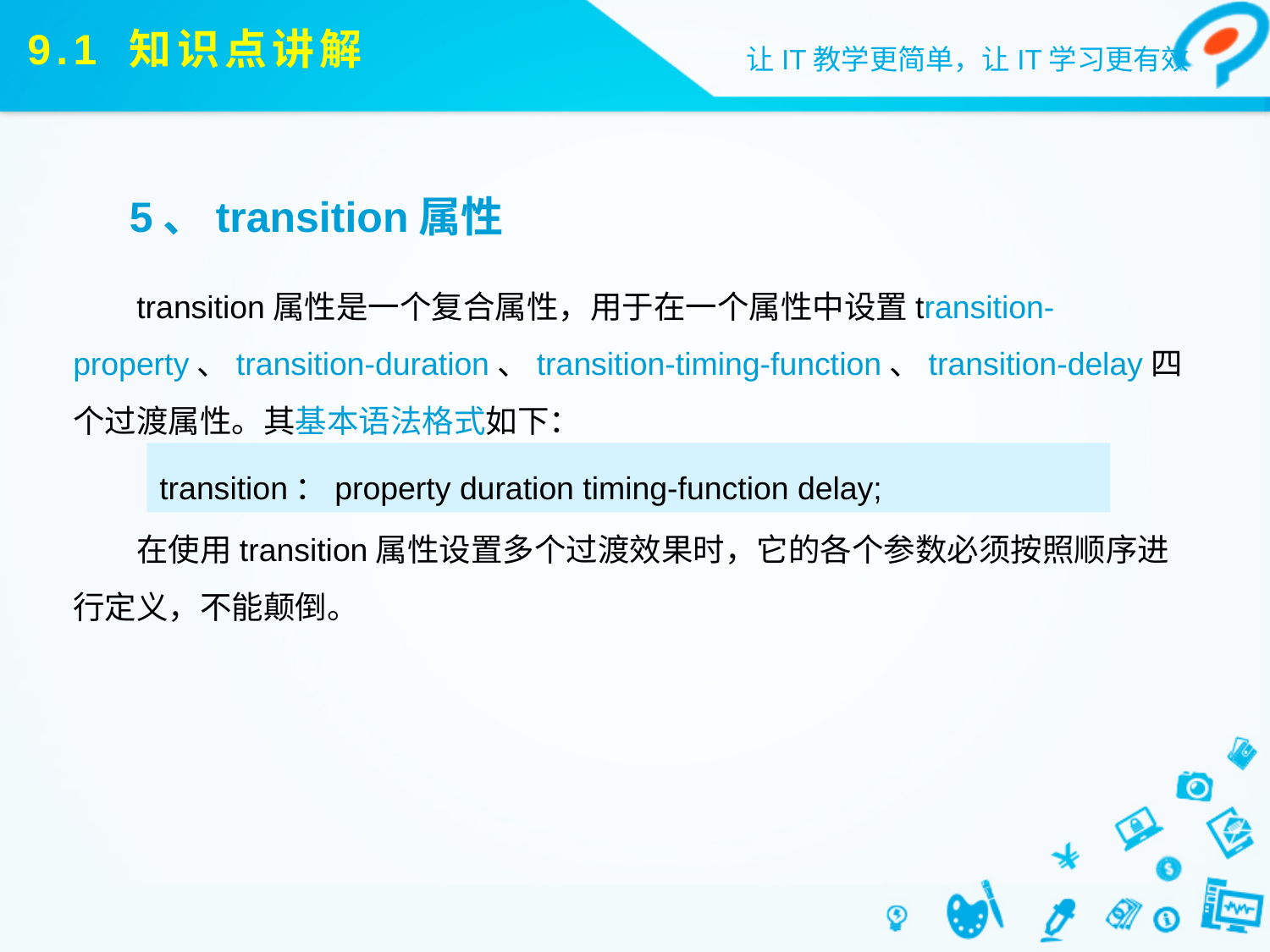

# 9.1 知识点讲解
5、transition属性
transition属性是一个复合属性，用于在一个属性中设置transition-property、transition-duration、transition-timing-function、transition-delay四个过渡属性。其基本语法格式如下：

在使用transition属性设置多个过渡效果时，它的各个参数必须按照顺序进行定义，不能颠倒。
transition：property duration timing-function delay;